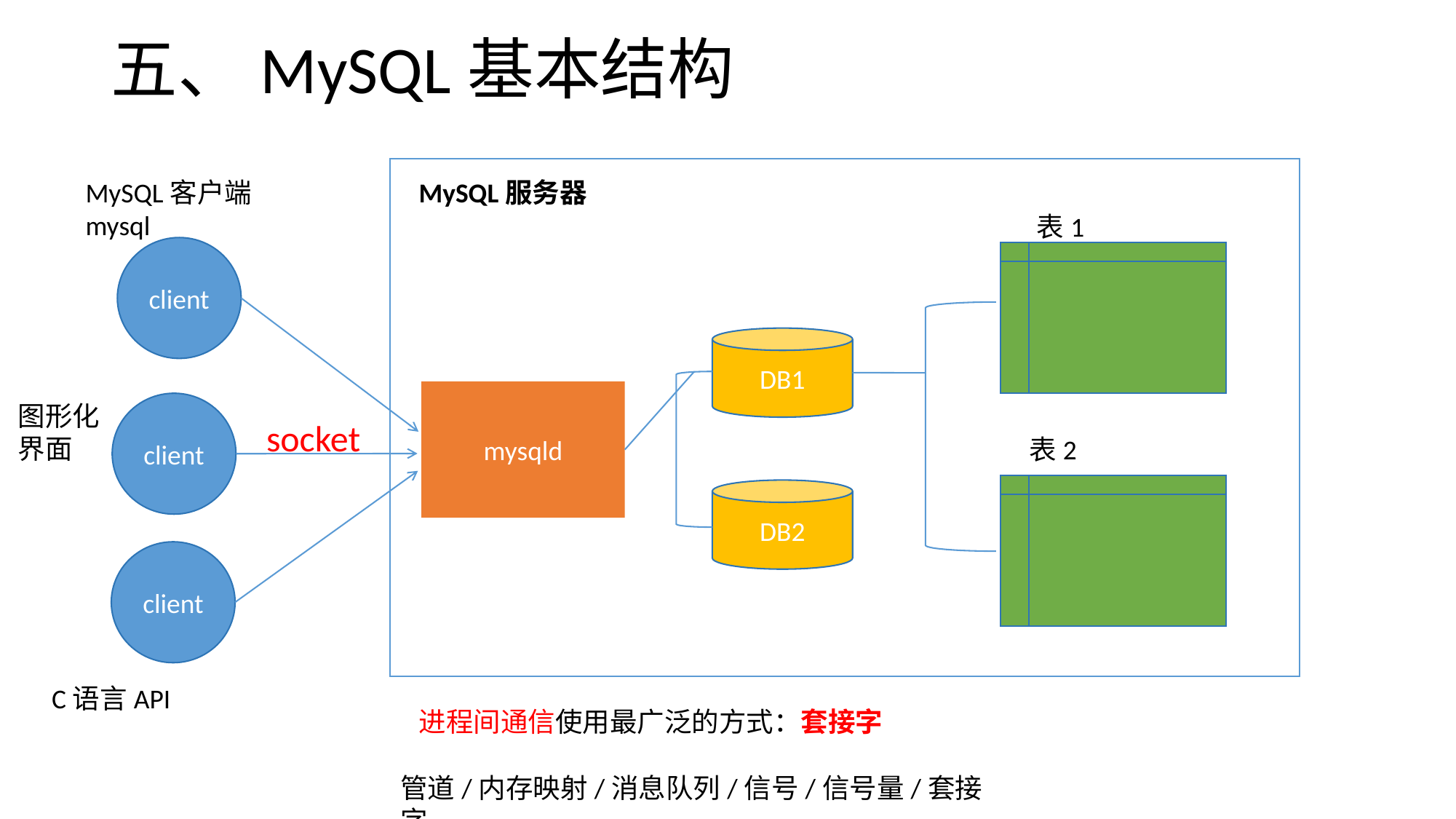

# 五、MySQL基本结构

MySQL客户端
mysql
MySQL服务器
表1
client

DB1

mysqld
图形化界面
client
socket
表2

DB2
client
C语言API
进程间通信使用最广泛的方式：套接字
管道/内存映射/消息队列/信号/信号量/套接字